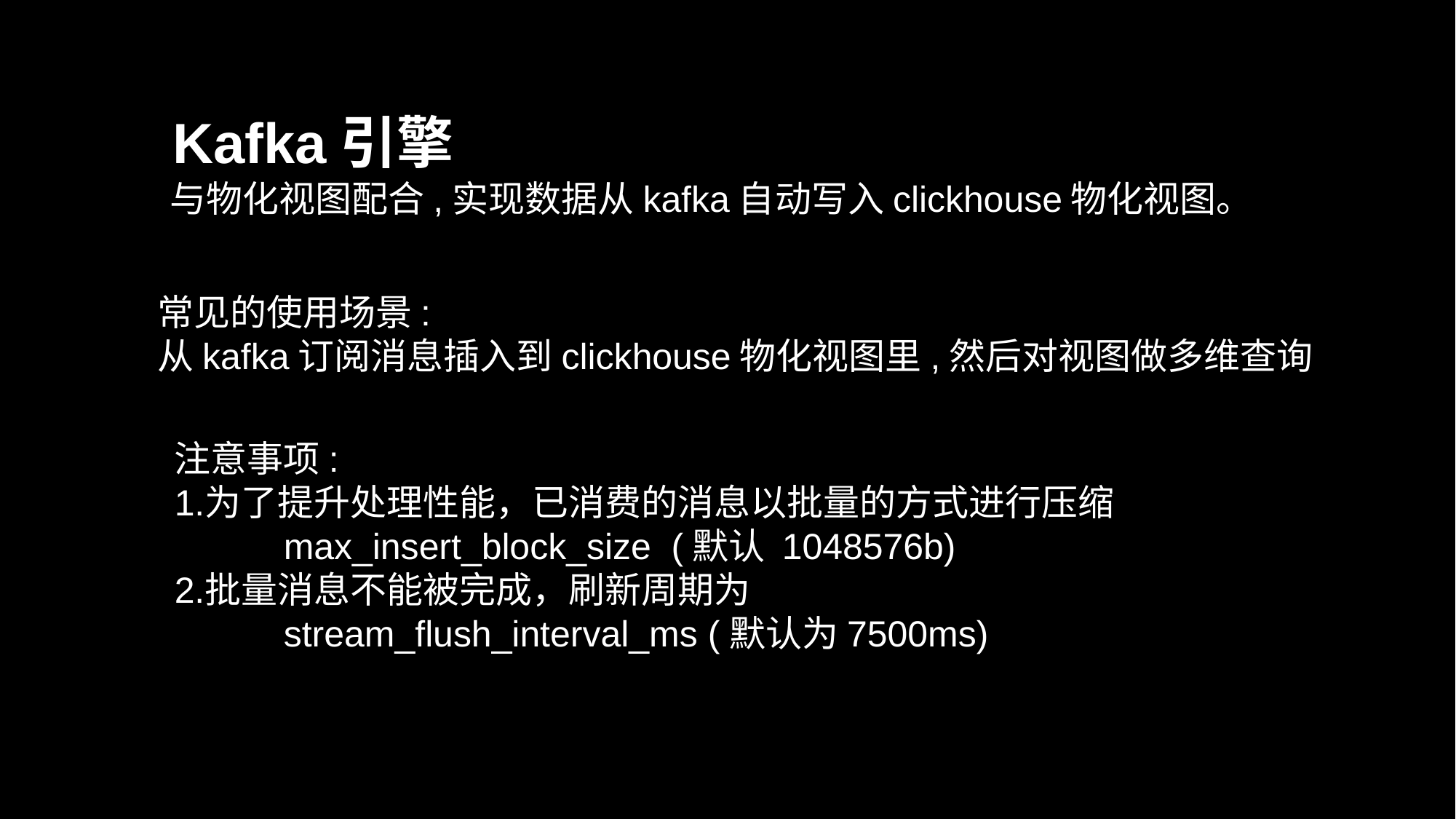

Kafka引擎
与物化视图配合,实现数据从kafka自动写入clickhouse物化视图。
常见的使用场景:
从kafka订阅消息插入到clickhouse物化视图里,然后对视图做多维查询
注意事项:
为了提升处理性能，已消费的消息以批量的方式进行压缩
	max_insert_block_size  (默认 1048576b)
批量消息不能被完成，刷新周期为
	stream_flush_interval_ms (默认为7500ms)